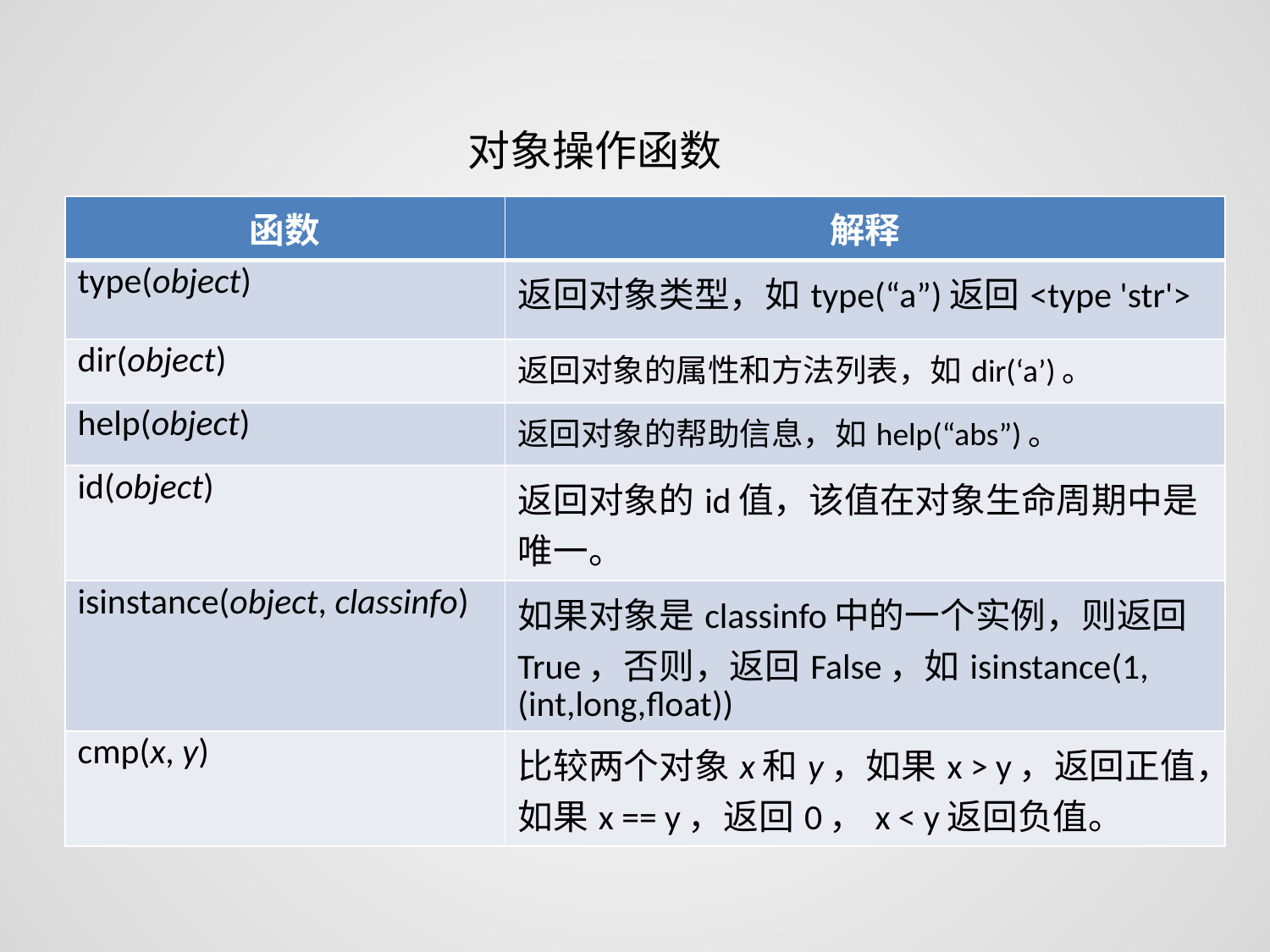

对象操作函数
| 函数 | 解释 |
| --- | --- |
| type(object) | 返回对象类型，如type(“a”)返回<type 'str'> |
| dir(object) | 返回对象的属性和方法列表，如dir(‘a’)。 |
| help(object) | 返回对象的帮助信息，如help(“abs”)。 |
| id(object) | 返回对象的id值，该值在对象生命周期中是唯一。 |
| isinstance(object, classinfo) | 如果对象是classinfo中的一个实例，则返回True，否则，返回False，如isinstance(1,(int,long,float)) |
| cmp(x, y) | 比较两个对象x和y，如果x > y，返回正值，如果x == y，返回0，x < y返回负值。 |